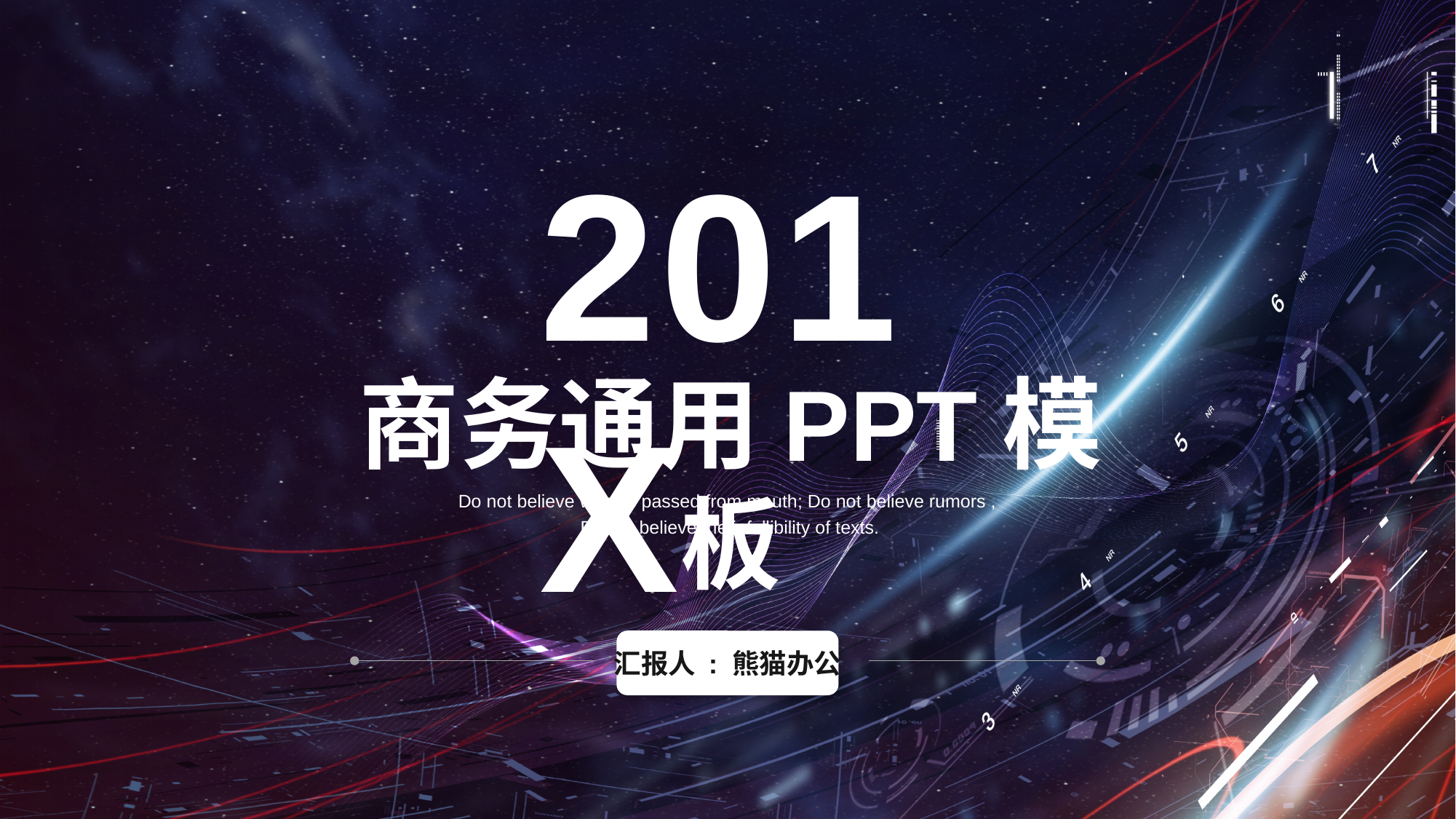

201X
商务通用PPT模板
Do not believe what is passed from mouth; Do not believe rumors ,
 Do not believe the infallibility of texts.

汇报人 : 熊猫办公